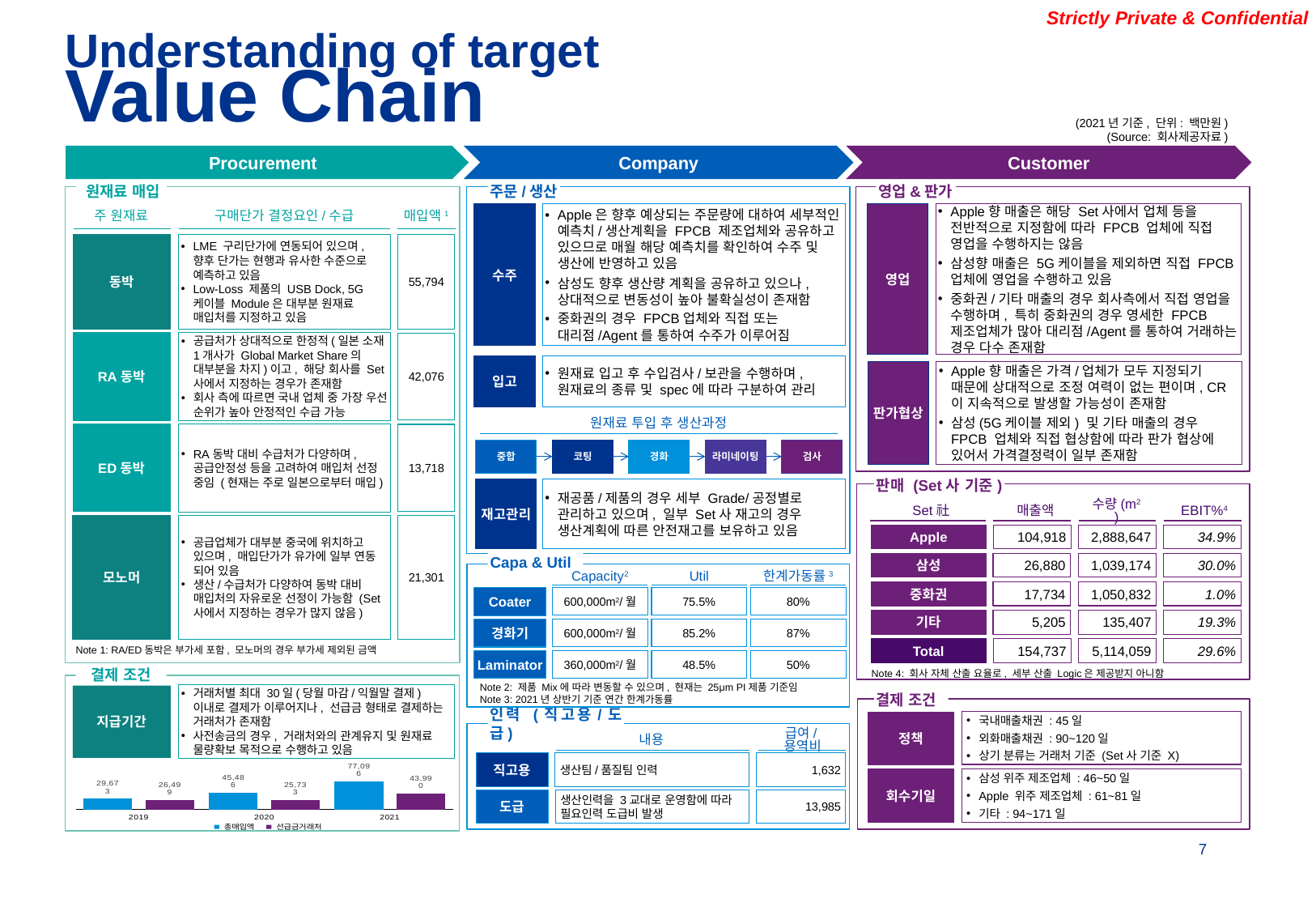

Understanding of target
Value Chain
(2021년 기준, 단위: 백만원)
(Source: 회사제공자료)

Procurement
Company
Customer

 원재료 매입
영업&판가
주문/생산

주 원재료
수주
Apple은 향후 예상되는 주문량에 대하여 세부적인 예측치/생산계획을 FPCB 제조업체와 공유하고 있으므로 매월 해당 예측치를 확인하여 수주 및 생산에 반영하고 있음
삼성도 향후 생산량 계획을 공유하고 있으나, 상대적으로 변동성이 높아 불확실성이 존재함
중화권의 경우 FPCB업체와 직접 또는 대리점/Agent를 통하여 수주가 이루어짐
영업
Apple향 매출은 해당 Set사에서 업체 등을 전반적으로 지정함에 따라 FPCB 업체에 직접 영업을 수행하지는 않음
삼성향 매출은 5G케이블을 제외하면 직접 FPCB 업체에 영업을 수행하고 있음
중화권/기타 매출의 경우 회사측에서 직접 영업을 수행하며, 특히 중화권의 경우 영세한 FPCB 제조업체가 많아 대리점/Agent를 통하여 거래하는 경우 다수 존재함
구매단가 결정요인/수급
매입액1
동박
LME 구리단가에 연동되어 있으며, 향후 단가는 현행과 유사한 수준으로 예측하고 있음
Low-Loss 제품의 USB Dock, 5G케이블 Module은 대부분 원재료 매입처를 지정하고 있음
55,794
공급처가 상대적으로 한정적(일본 소재 1개사가 Global Market Share의 대부분을 차지)이고, 해당 회사를 Set사에서 지정하는 경우가 존재함
회사 측에 따르면 국내 업체 중 가장 우선 순위가 높아 안정적인 수급 가능
RA동박
42,076
입고
원재료 입고 후 수입검사/보관을 수행하며, 원재료의 종류 및 spec에 따라 구분하여 관리
Apple향 매출은 가격/업체가 모두 지정되기 때문에 상대적으로 조정 여력이 없는 편이며, CR이 지속적으로 발생할 가능성이 존재함
삼성(5G케이블 제외) 및 기타 매출의 경우 FPCB 업체와 직접 협상함에 따라 판가 협상에 있어서 가격결정력이 일부 존재함
판가협상
원재료 투입 후 생산과정
RA동박 대비 수급처가 다양하며, 공급안정성 등을 고려하여 매입처 선정 중임 (현재는 주로 일본으로부터 매입)
ED동박
13,718
중합
코팅
경화
라미네이팅
검사
판매 (Set사 기준)
재고관리
재공품/제품의 경우 세부 Grade/공정별로 관리하고 있으며, 일부 Set사 재고의 경우 생산계획에 따른 안전재고를 보유하고 있음

Set社
EBIT%4
매출액
수량(m2 )
공급업체가 대부분 중국에 위치하고 있으며, 매입단가가 유가에 일부 연동 되어 있음
생산/수급처가 다양하여 동박 대비 매입처의 자유로운 선정이 가능함 (Set사에서 지정하는 경우가 많지 않음)
모노머
21,301
Apple
104,918
2,888,647
34.9%
Capa & Util
삼성
26,880
1,039,174
30.0%
Capacity2
Util
한계가동률3

중화권
17,734
1,050,832
1.0%
Coater
600,000m2/월
75.5%
80%
기타
5,205
135,407
19.3%
경화기
600,000m2/월
85.2%
87%
Total
154,737
5,114,059
29.6%
Note 1: RA/ED동박은 부가세 포함, 모노머의 경우 부가세 제외된 금액
Laminator
360,000m2/월
48.5%
50%
결제 조건
Note 4: 회사 자체 산출 요율로, 세부 산출 Logic은 제공받지 아니함

Note 2: 제품 Mix에 따라 변동할 수 있으며, 현재는 25μm PI제품 기준임
Note 3: 2021년 상반기 기준 연간 한계가동률
거래처별 최대 30일(당월 마감/익월말 결제) 이내로 결제가 이루어지나, 선급금 형태로 결제하는 거래처가 존재함
사전송금의 경우, 거래처와의 관계유지 및 원재료 물량확보 목적으로 수행하고 있음
지급기간
결제 조건

국내매출채권 : 45일
외화매출채권 : 90~120일
상기 분류는 거래처 기준 (Set사 기준 X)
정책
인력 (직고용/도급)

내용
급여/용역비
직고용
생산팀/품질팀 인력
1,632

### Chart

| Category | 총매입액 | 선급금거래처 |
|---|---|---|
| 2019 | 29672.888571999996 | 26499.115805 |
| 2020 | 45486.224221 | 25733.007695 |
| 2021 | 77095.53159099999 | 43989.998629999995 |
회수기일
삼성 위주 제조업체 : 46~50일
Apple 위주 제조업체 : 61~81일
기타 : 94~171일
도급
생산인력을 3교대로 운영함에 따라 필요인력 도급비 발생
13,985